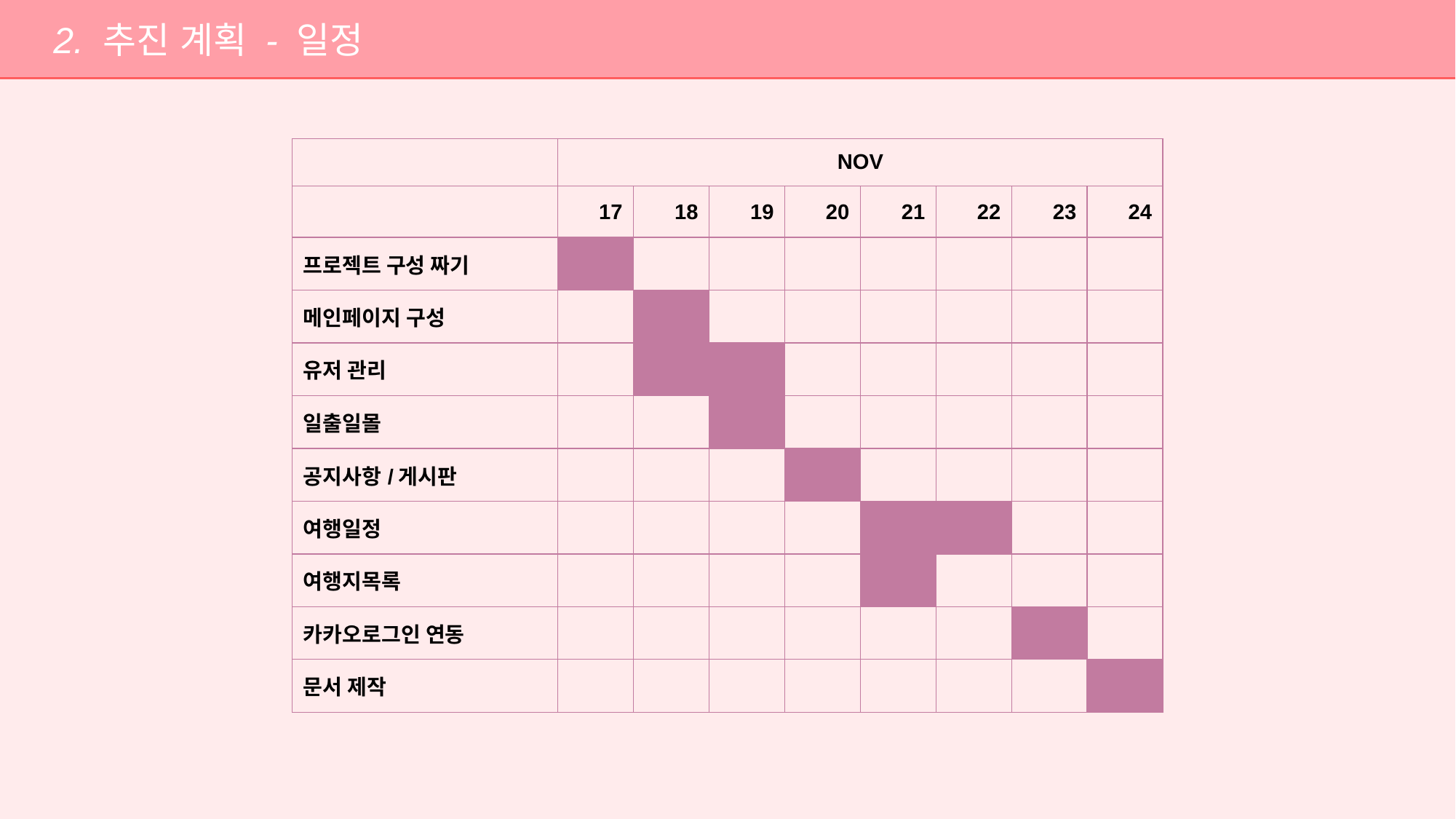

2. 추진 계획 - 일정
|  | NOV |  |  |  |  |  |  |  |
| --- | --- | --- | --- | --- | --- | --- | --- | --- |
|  | 17 | 18 | 19 | 20 | 21 | 22 | 23 | 24 |
| 프로젝트 구성 짜기 |  |  |  |  |  |  |  |  |
| 메인페이지 구성 |  |  |  |  |  |  |  |  |
| 유저 관리 |  |  |  |  |  |  |  |  |
| 일출일몰 |  |  |  |  |  |  |  |  |
| 공지사항/게시판 |  |  |  |  |  |  |  |  |
| 여행일정 |  |  |  |  |  |  |  |  |
| 여행지목록 |  |  |  |  |  |  |  |  |
| 카카오로그인 연동 |  |  |  |  |  |  |  |  |
| 문서 제작 |  |  |  |  |  |  |  |  |